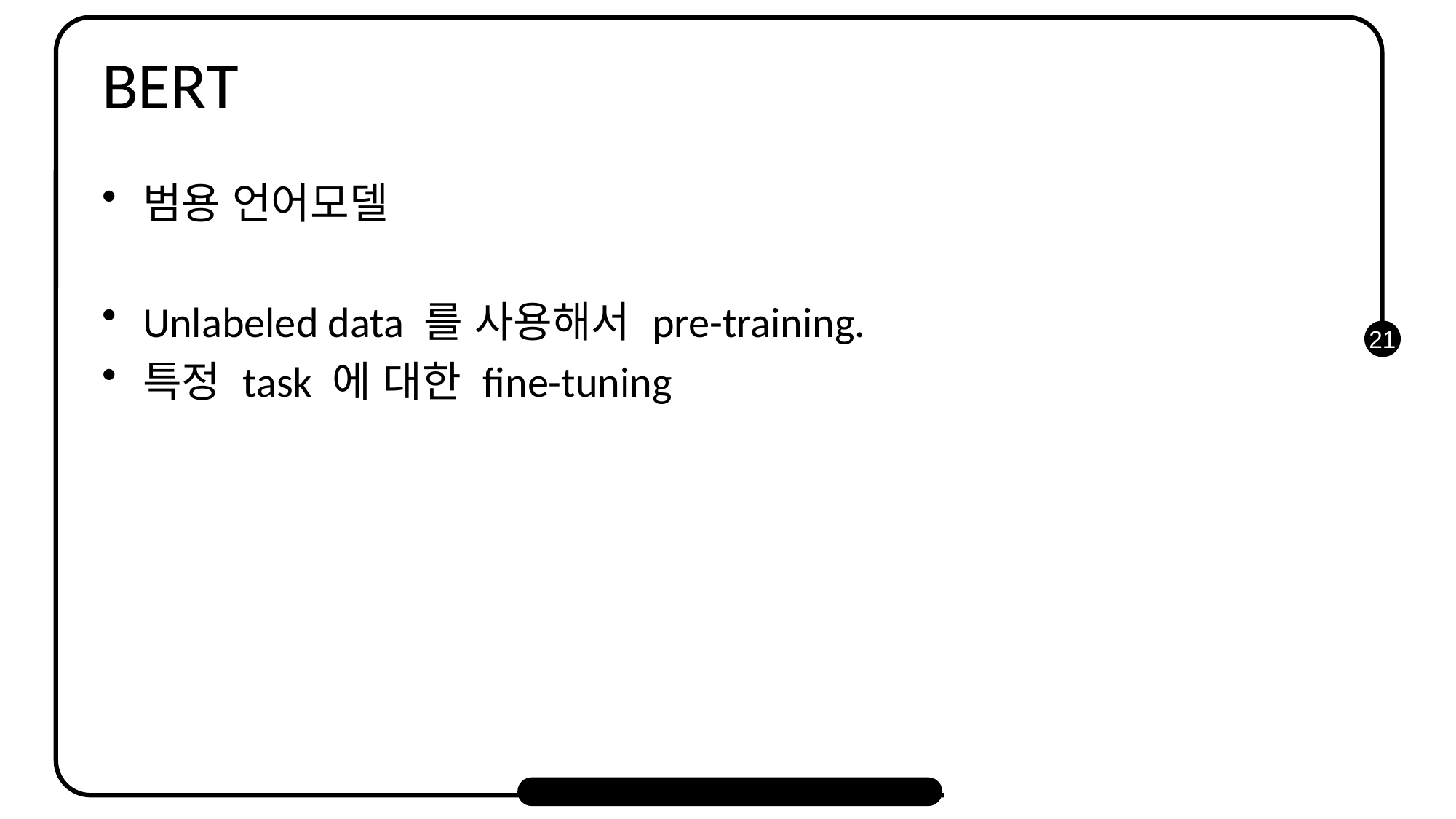

# BERT
범용 언어모델

Unlabeled data 를 사용해서 pre-training.
특정 task 에 대한 fine-tuning